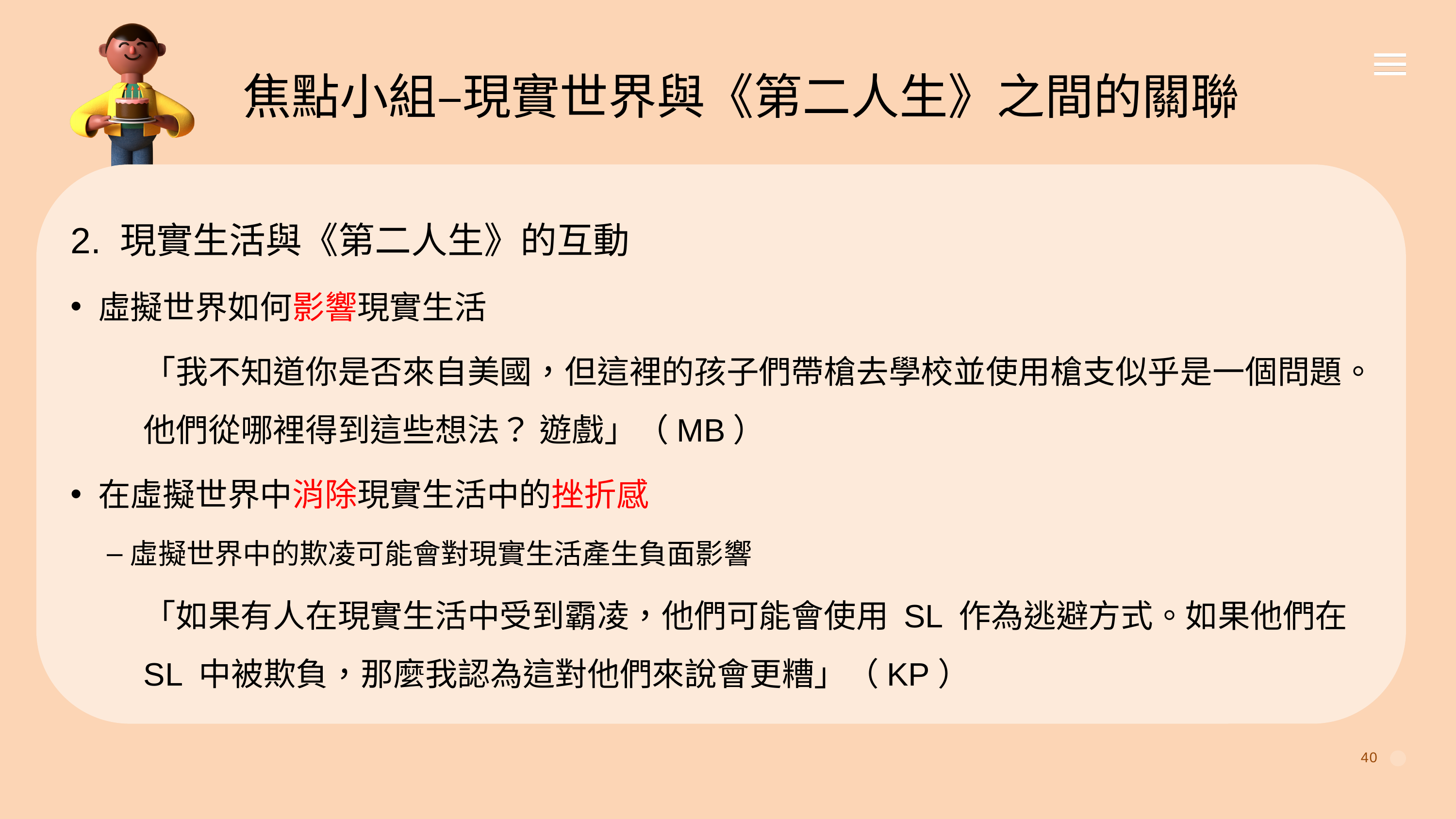

焦點小組–現實世界與《第二人生》之間的關聯

2. 現實生活與《第二人生》的互動
虛擬世界如何影響現實生活
	「我不知道你是否來自美國，但這裡的孩子們帶槍去學校並使用槍支似乎是一個問題。	他們從哪裡得到這些想法？ 遊戲」（MB）
在虛擬世界中消除現實生活中的挫折感
虛擬世界中的欺凌可能會對現實生活產生負面影響
	「如果有人在現實生活中受到霸凌，他們可能會使用 SL 作為逃避方式。如果他們在 	SL 中被欺負，那麼我認為這對他們來說會更糟」（KP）

40